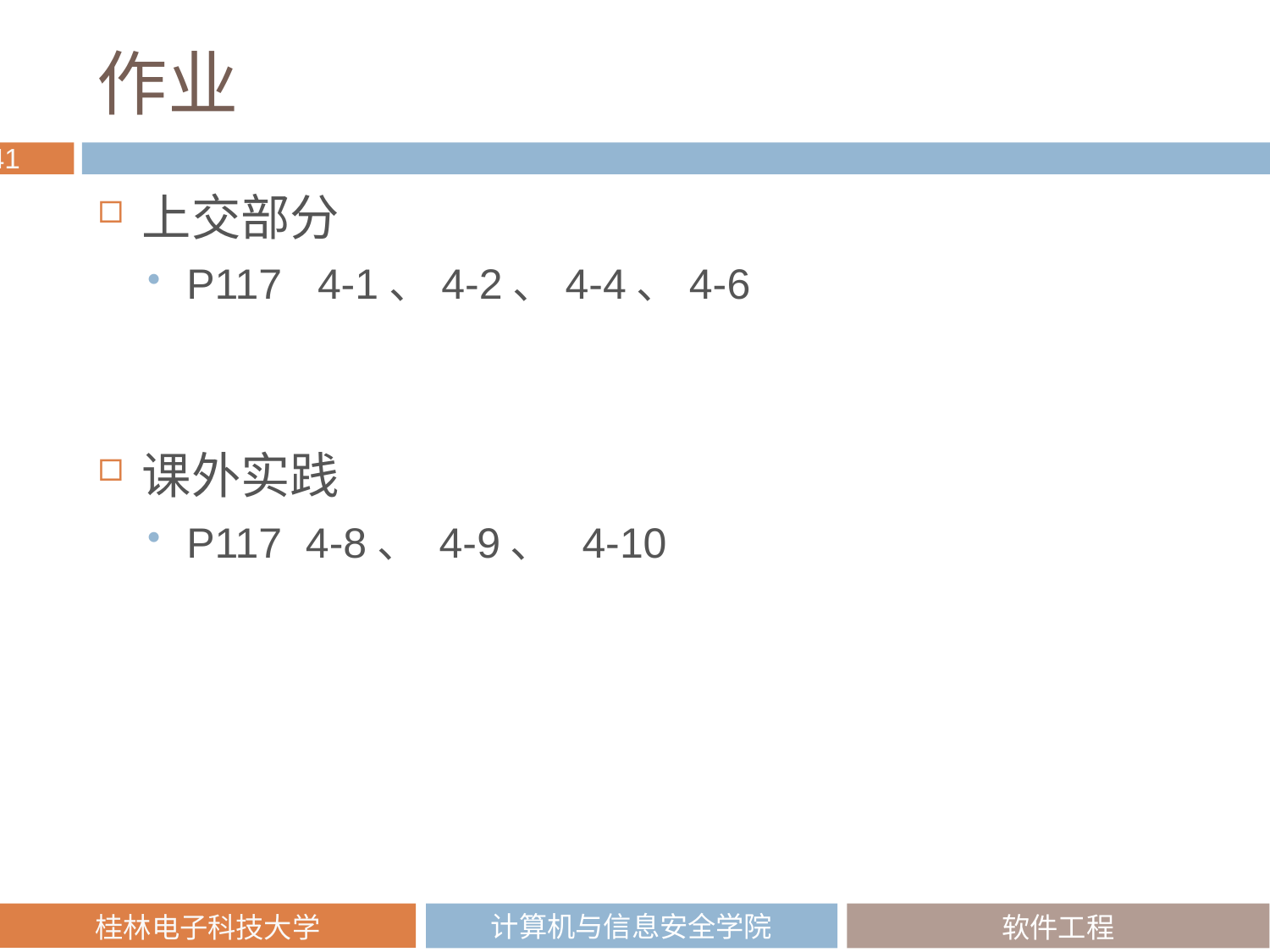

# 作业
上交部分
P117   4-1、4-2、4-4、4-6

课外实践
P117  4-8、 4-9、  4-10